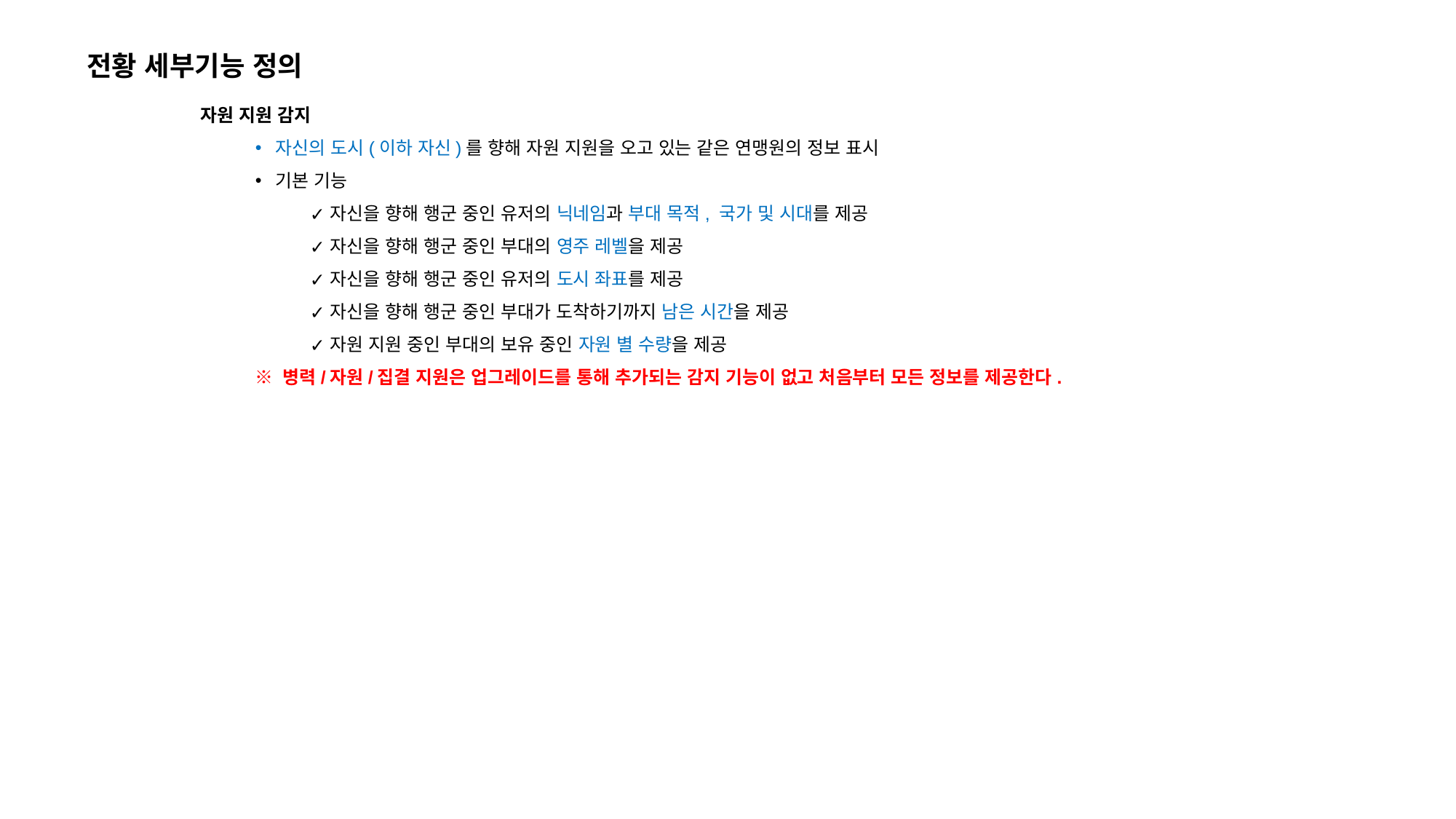

전황 세부기능 정의
자원 지원 감지
자신의 도시(이하 자신)를 향해 자원 지원을 오고 있는 같은 연맹원의 정보 표시
기본 기능
자신을 향해 행군 중인 유저의 닉네임과 부대 목적, 국가 및 시대를 제공
자신을 향해 행군 중인 부대의 영주 레벨을 제공
자신을 향해 행군 중인 유저의 도시 좌표를 제공
자신을 향해 행군 중인 부대가 도착하기까지 남은 시간을 제공
자원 지원 중인 부대의 보유 중인 자원 별 수량을 제공
※ 병력/자원/집결 지원은 업그레이드를 통해 추가되는 감지 기능이 없고 처음부터 모든 정보를 제공한다.